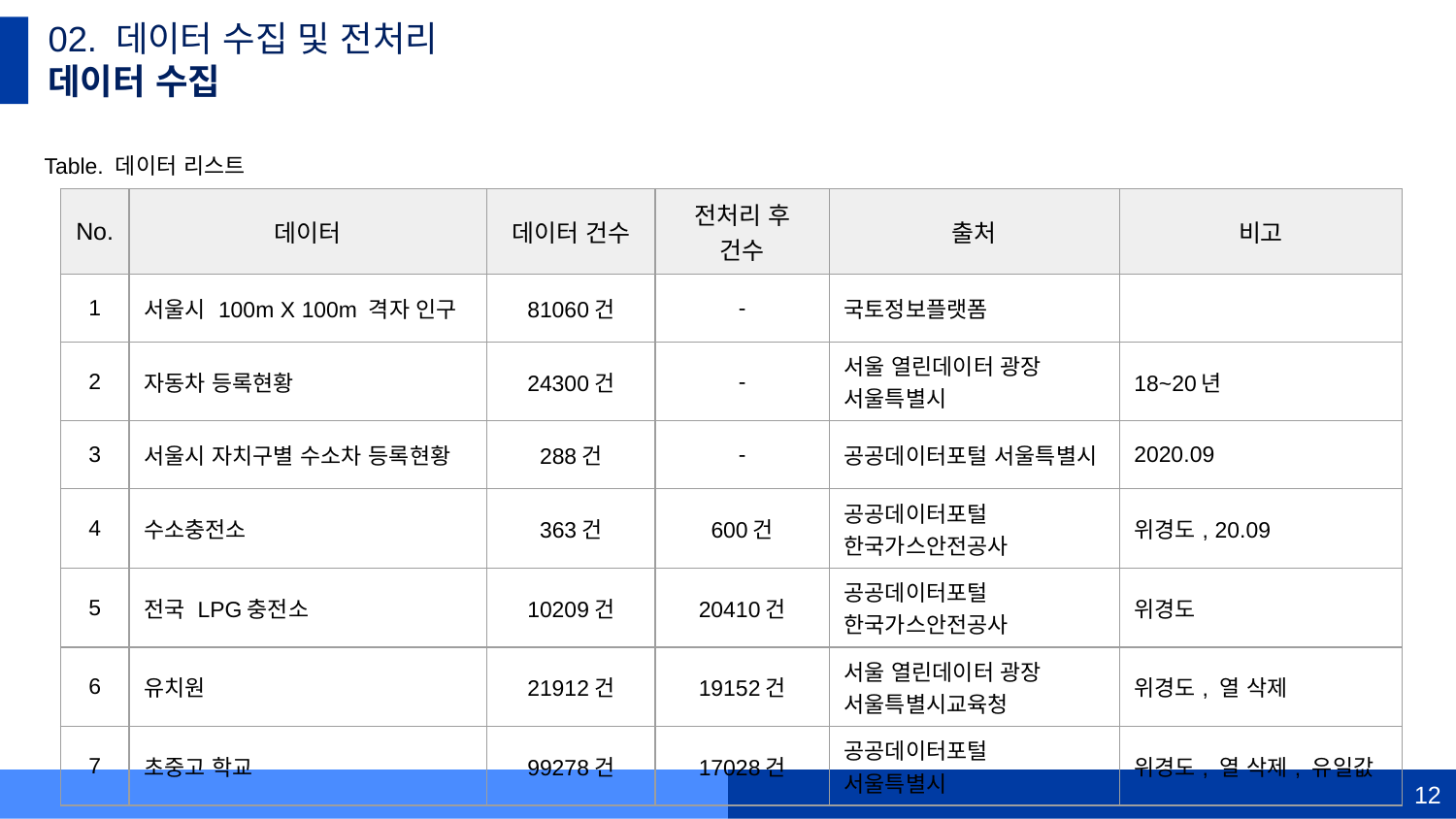

02. 데이터 수집 및 전처리
데이터 수집
Table. 데이터 리스트

| No. | 데이터 | 데이터 건수 | 전처리 후 건수 | 출처 | 비고 |
| --- | --- | --- | --- | --- | --- |
| 1 | 서울시 100m X 100m 격자 인구 | 81060건 | - | 국토정보플랫폼 |  |
| 2 | 자동차 등록현황 | 24300건 | - | 서울 열린데이터 광장 서울특별시 | 18~20년 |
| 3 | 서울시 자치구별 수소차 등록현황 | 288건 | - | 공공데이터포털 서울특별시 | 2020.09 |
| 4 | 수소충전소 | 363건 | 600건 | 공공데이터포털 한국가스안전공사 | 위경도, 20.09 |
| 5 | 전국 LPG충전소 | 10209건 | 20410건 | 공공데이터포털 한국가스안전공사 | 위경도 |
| 6 | 유치원 | 21912건 | 19152건 | 서울 열린데이터 광장 서울특별시교육청 | 위경도, 열 삭제 |
| 7 | 초중고 학교 | 99278건 | 17028건 | 공공데이터포털 서울특별시 | 위경도, 열 삭제, 유일값 |
12